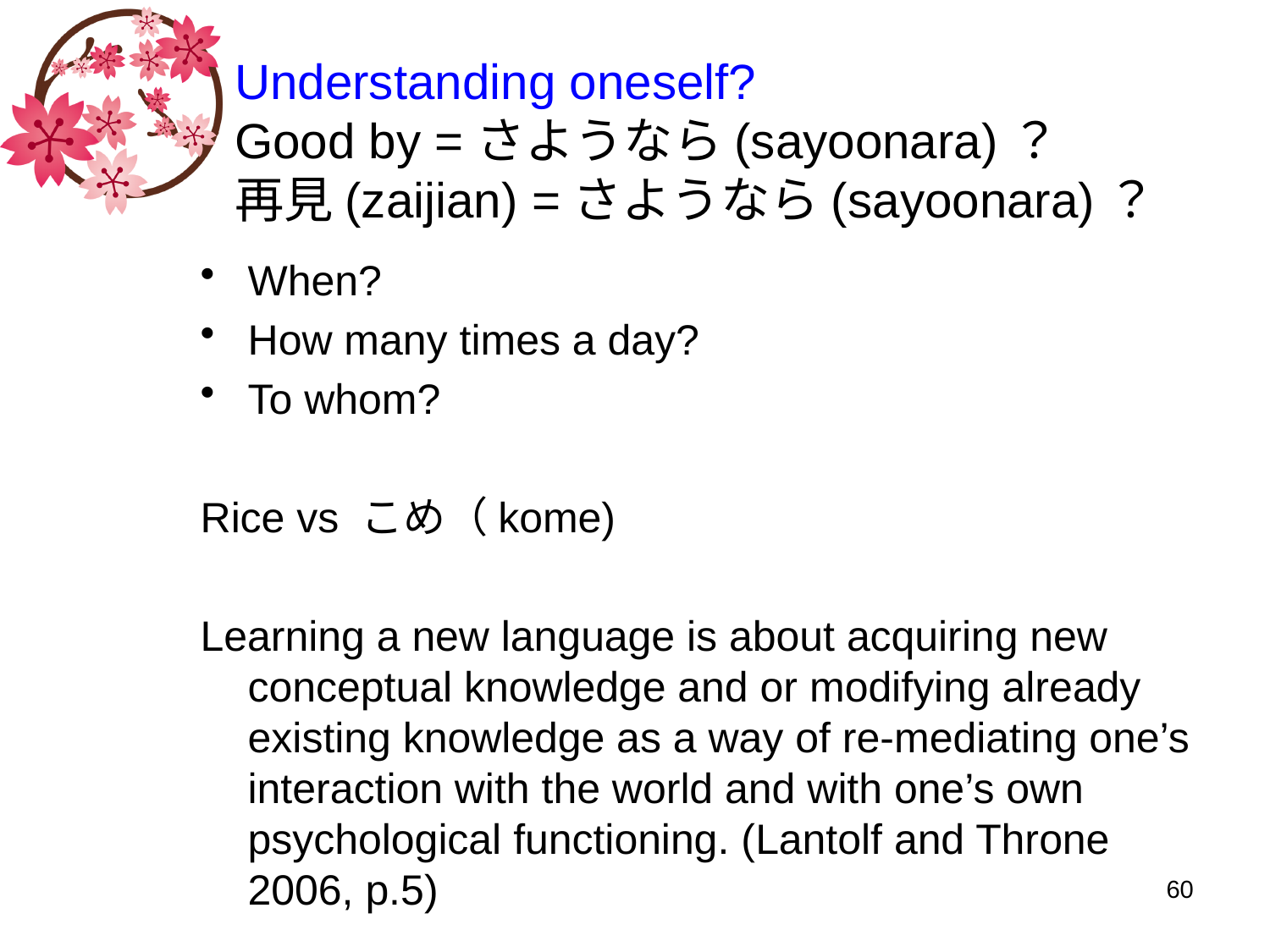

# Understanding oneself? Good by =さようなら(sayoonara)？ 再見(zaijian) =さようなら(sayoonara)？
When?
How many times a day?
To whom?

Rice vs こめ（kome)

Learning a new language is about acquiring new conceptual knowledge and or modifying already existing knowledge as a way of re-mediating one’s interaction with the world and with one’s own psychological functioning. (Lantolf and Throne 2006, p.5)

60